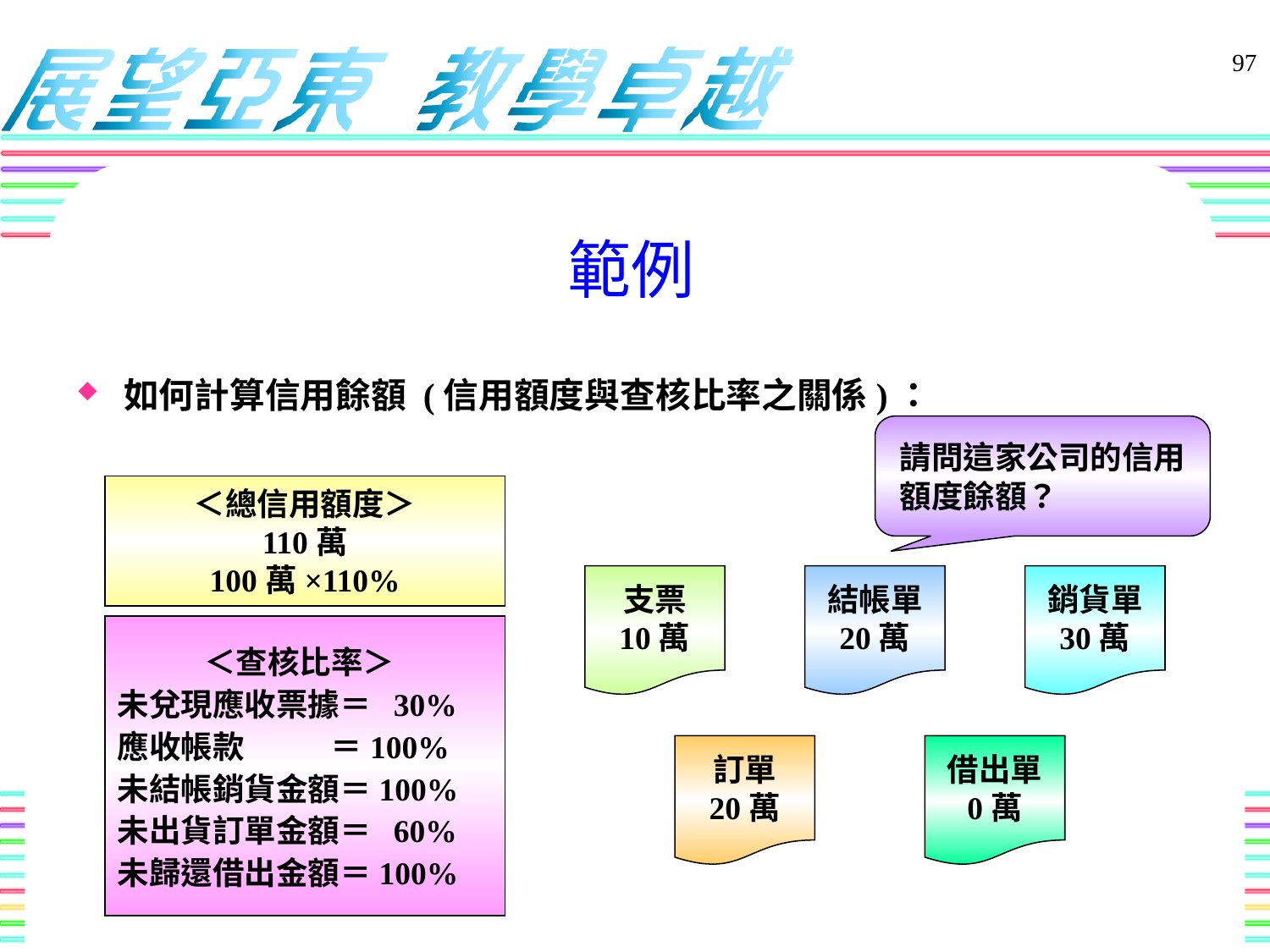

97
# 範例

如何計算信用餘額 (信用額度與查核比率之關係)：
請問這家公司的信用額度餘額？
＜總信用額度＞
110萬
100萬×110%
支票
10萬
結帳單
20萬
銷貨單
30萬
           ＜查核比率＞
未兌現應收票據＝  30%
應收帳款            ＝100%
未結帳銷貨金額＝100%
未出貨訂單金額＝  60%
未歸還借出金額＝100%
訂單
20萬
借出單
0萬